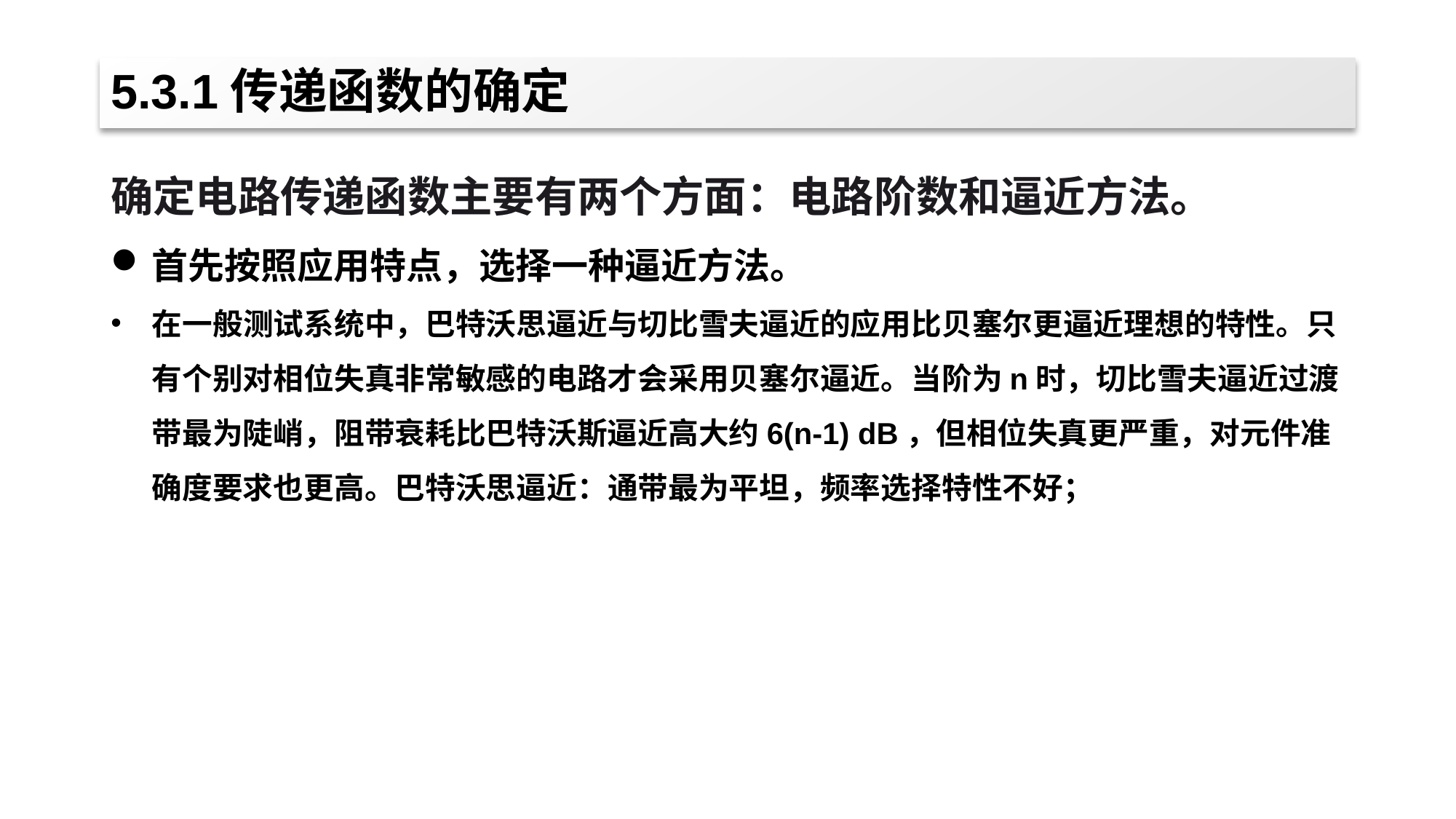

# 5.3.1传递函数的确定
确定电路传递函数主要有两个方面：电路阶数和逼近方法。
首先按照应用特点，选择一种逼近方法。
在一般测试系统中，巴特沃思逼近与切比雪夫逼近的应用比贝塞尔更逼近理想的特性。只有个别对相位失真非常敏感的电路才会采用贝塞尔逼近。当阶为n时，切比雪夫逼近过渡带最为陡峭，阻带衰耗比巴特沃斯逼近高大约6(n-1) dB，但相位失真更严重，对元件准确度要求也更高。巴特沃思逼近：通带最为平坦，频率选择特性不好；